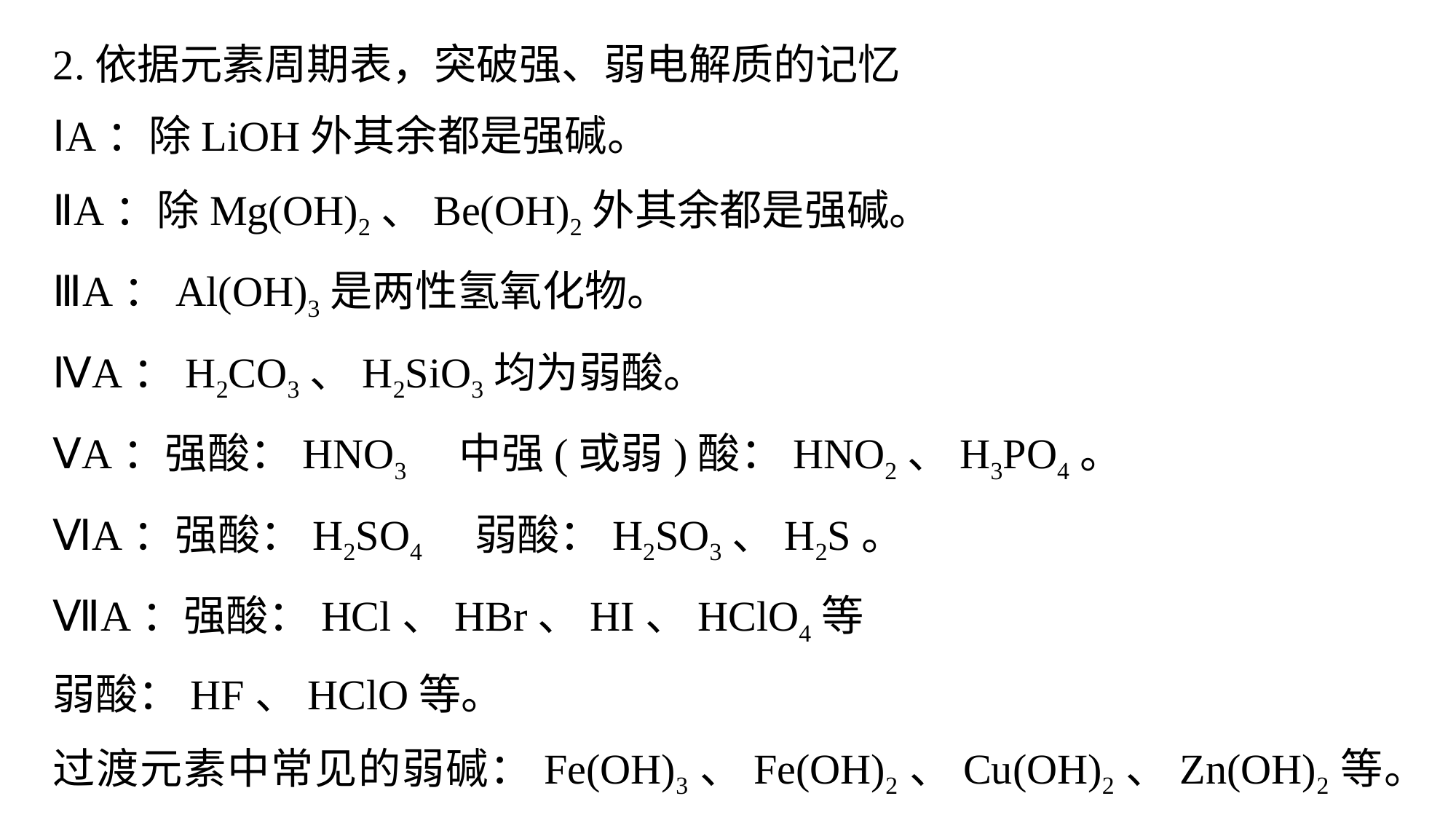

2.依据元素周期表，突破强、弱电解质的记忆
ⅠA：除LiOH外其余都是强碱。
ⅡA：除Mg(OH)2、Be(OH)2外其余都是强碱。
ⅢA：Al(OH)3是两性氢氧化物。
ⅣA：H2CO3、H2SiO3均为弱酸。
ⅤA：强酸：HNO3　中强(或弱)酸：HNO2、H3PO4。
ⅥA：强酸：H2SO4　弱酸：H2SO3、H2S。
ⅦA：强酸：HCl、HBr、HI、HClO4等
弱酸：HF、HClO等。
过渡元素中常见的弱碱：Fe(OH)3、Fe(OH)2、Cu(OH)2、Zn(OH)2等。
注意：盐不论难溶、易溶，绝大多数都是强电解质。